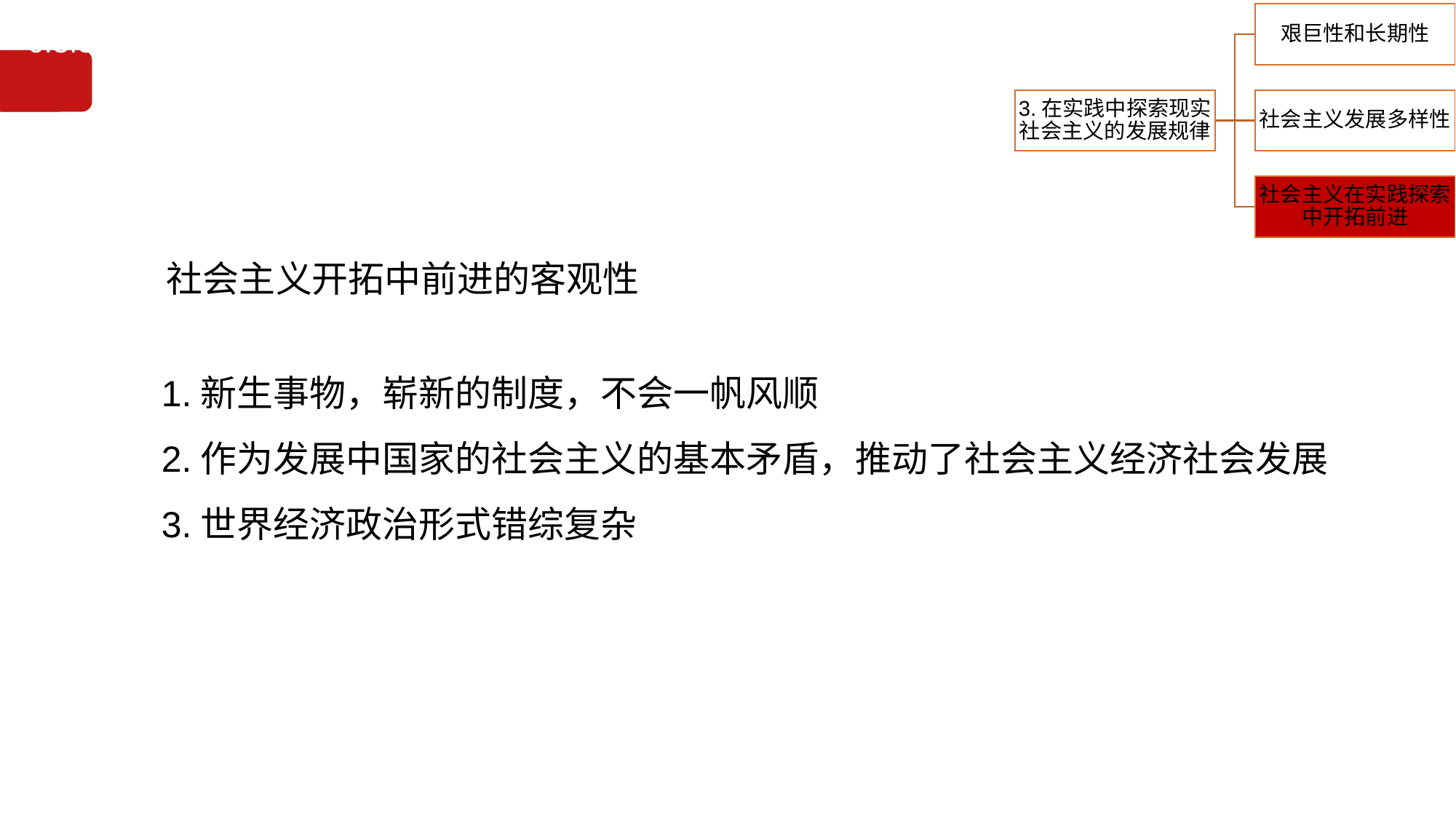

3.在实践中探索现实社会主义的发展规律
艰巨性和长期性
社会主义发展多样性
社会主义在实践探索中开拓前进
6.3.3社会主义在实践探索中开拓前进
社会主义开拓中前进的客观性
1.新生事物，崭新的制度，不会一帆风顺
2.作为发展中国家的社会主义的基本矛盾，推动了社会主义经济社会发展
3.世界经济政治形式错综复杂
122